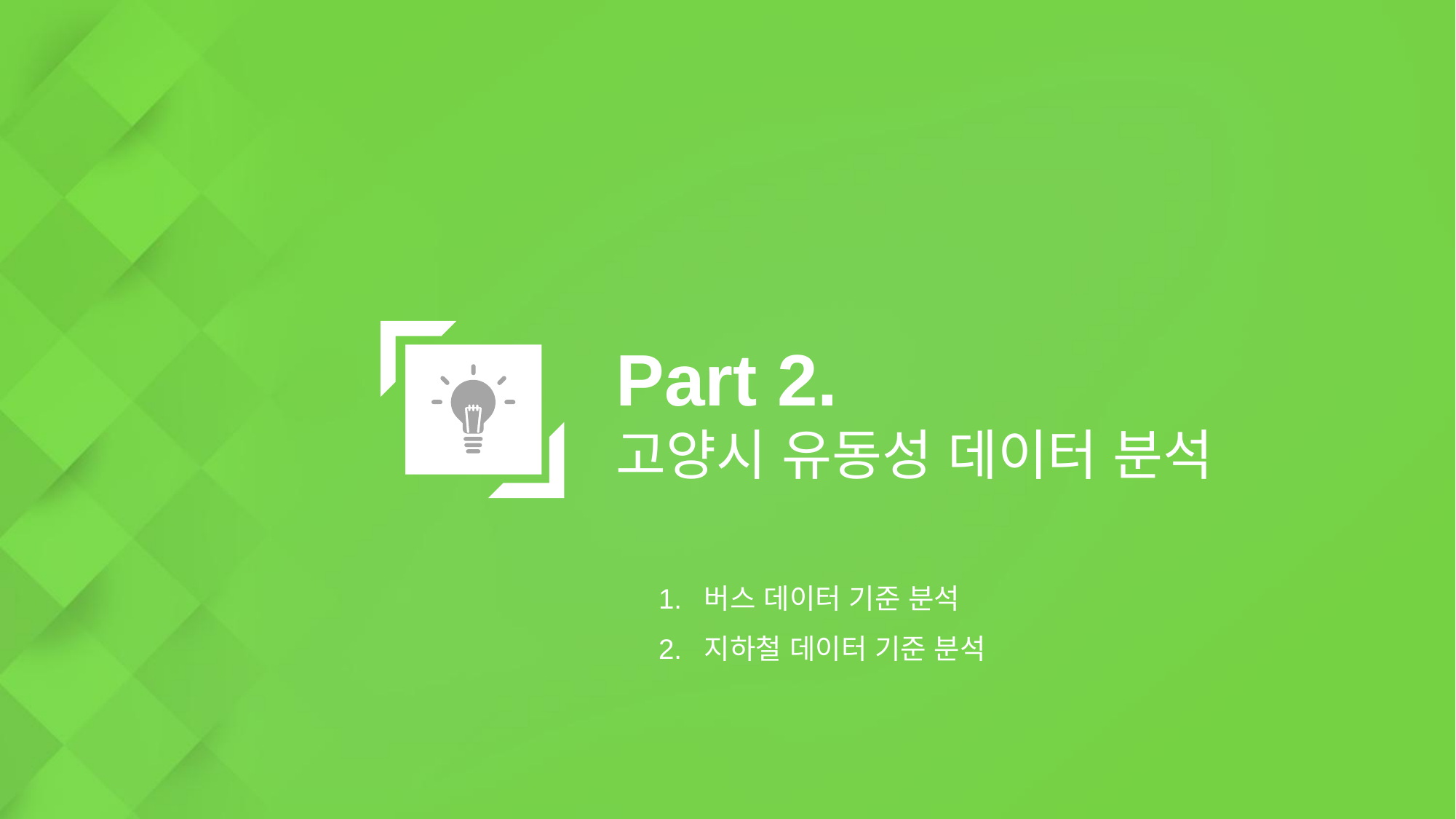

Part 2.
고양시 유동성 데이터 분석
1.  버스 데이터 기준 분석
2.  지하철 데이터 기준 분석